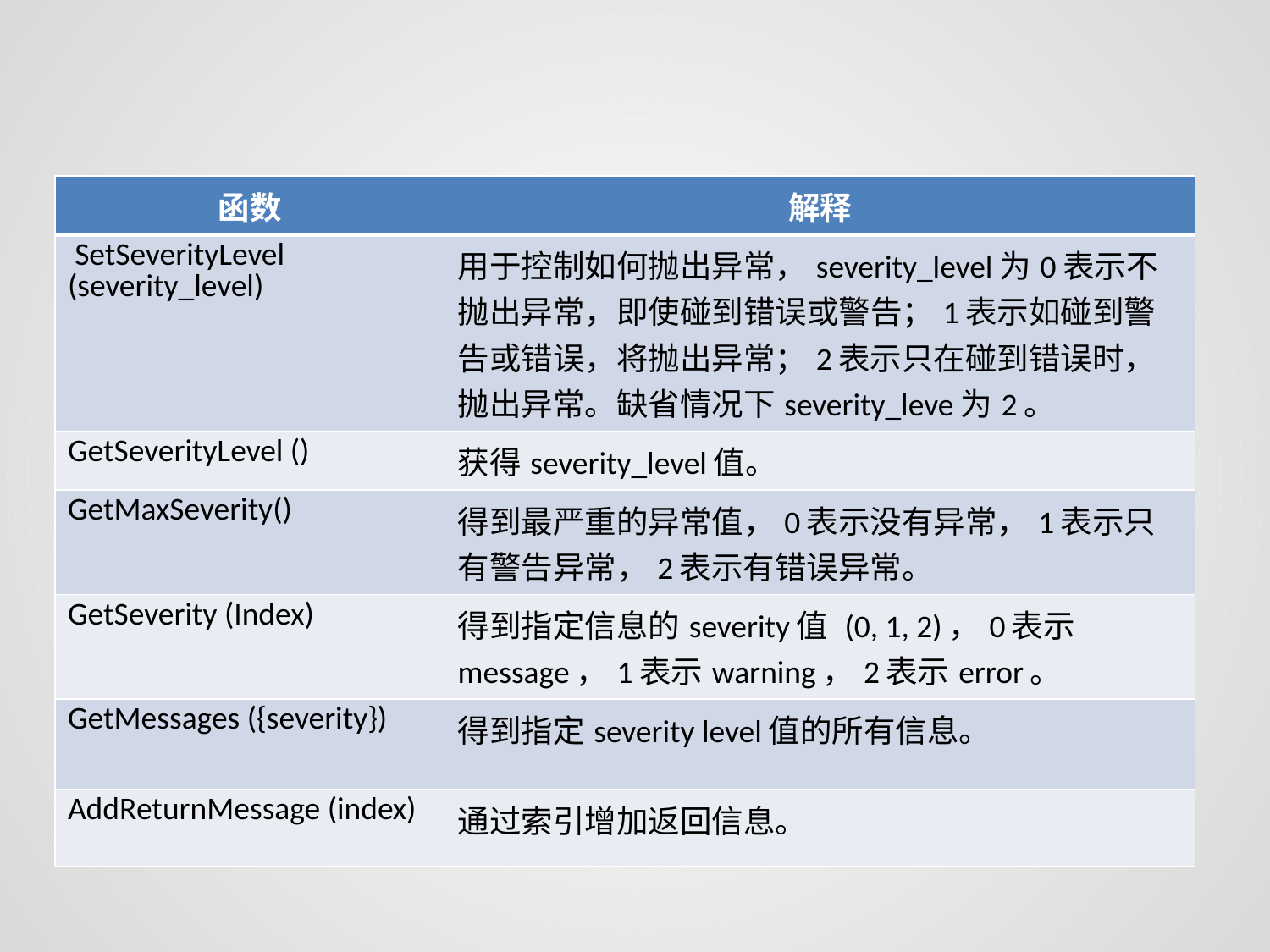

| 函数 | 解释 |
| --- | --- |
| SetSeverityLevel (severity\_level) | 用于控制如何抛出异常，severity\_level为0表示不抛出异常，即使碰到错误或警告；1表示如碰到警告或错误，将抛出异常；2表示只在碰到错误时，抛出异常。缺省情况下severity\_leve为2。 |
| GetSeverityLevel () | 获得severity\_level值。 |
| GetMaxSeverity() | 得到最严重的异常值，0表示没有异常，1表示只有警告异常，2表示有错误异常。 |
| GetSeverity (Index) | 得到指定信息的severity值 (0, 1, 2)，0表示message，1表示warning，2表示error。 |
| GetMessages ({severity}) | 得到指定severity level值的所有信息。 |
| AddReturnMessage (index) | 通过索引增加返回信息。 |